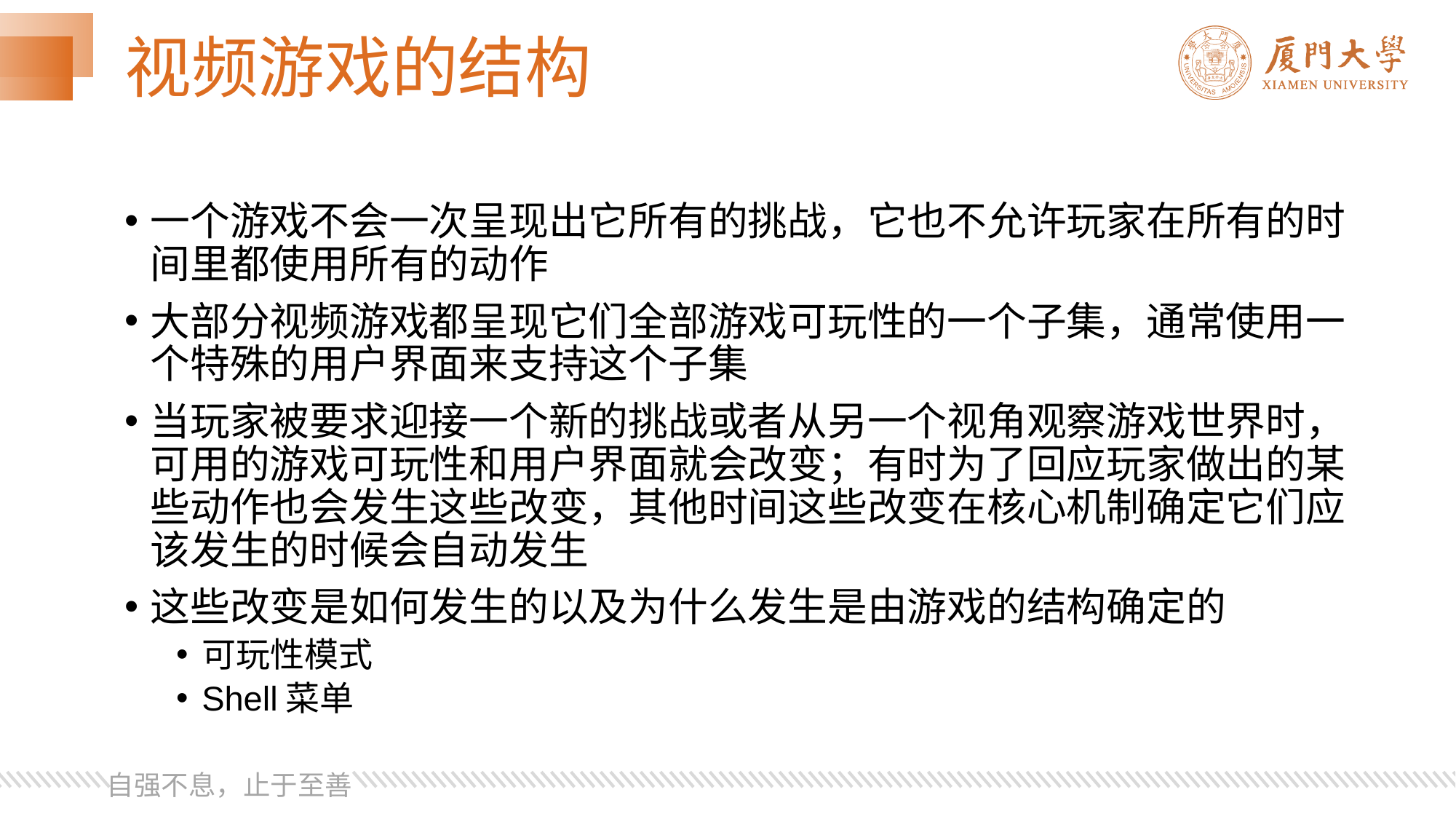

# 视频游戏的结构
一个游戏不会一次呈现出它所有的挑战，它也不允许玩家在所有的时间里都使用所有的动作
大部分视频游戏都呈现它们全部游戏可玩性的一个子集，通常使用一个特殊的用户界面来支持这个子集
当玩家被要求迎接一个新的挑战或者从另一个视角观察游戏世界时，可用的游戏可玩性和用户界面就会改变；有时为了回应玩家做出的某些动作也会发生这些改变，其他时间这些改变在核心机制确定它们应该发生的时候会自动发生
这些改变是如何发生的以及为什么发生是由游戏的结构确定的
可玩性模式
Shell菜单